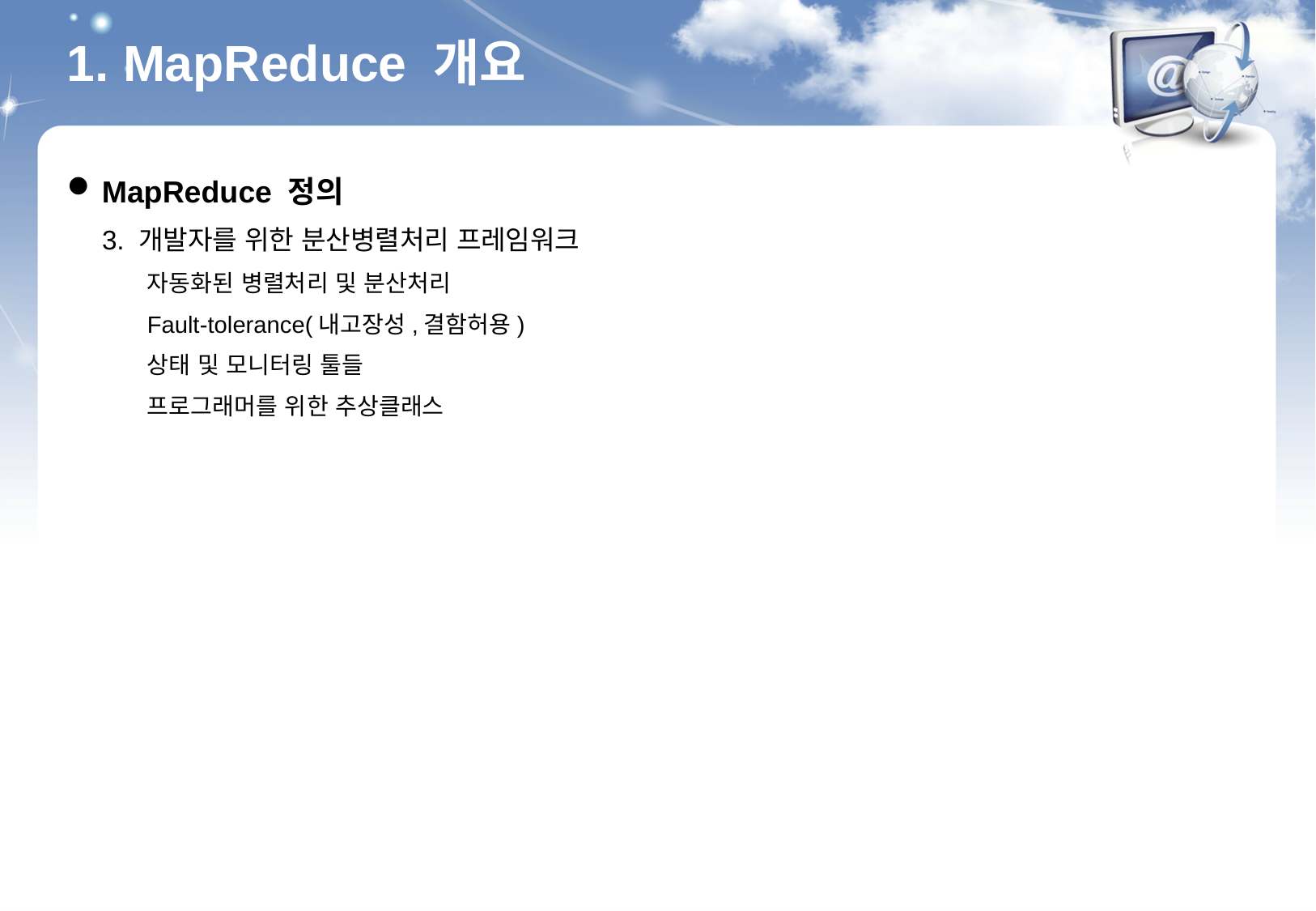

1. MapReduce 개요
MapReduce 정의
3. 개발자를 위한 분산병렬처리 프레임워크
자동화된 병렬처리 및 분산처리
Fault-tolerance(내고장성,결함허용)
상태 및 모니터링 툴들
프로그래머를 위한 추상클래스